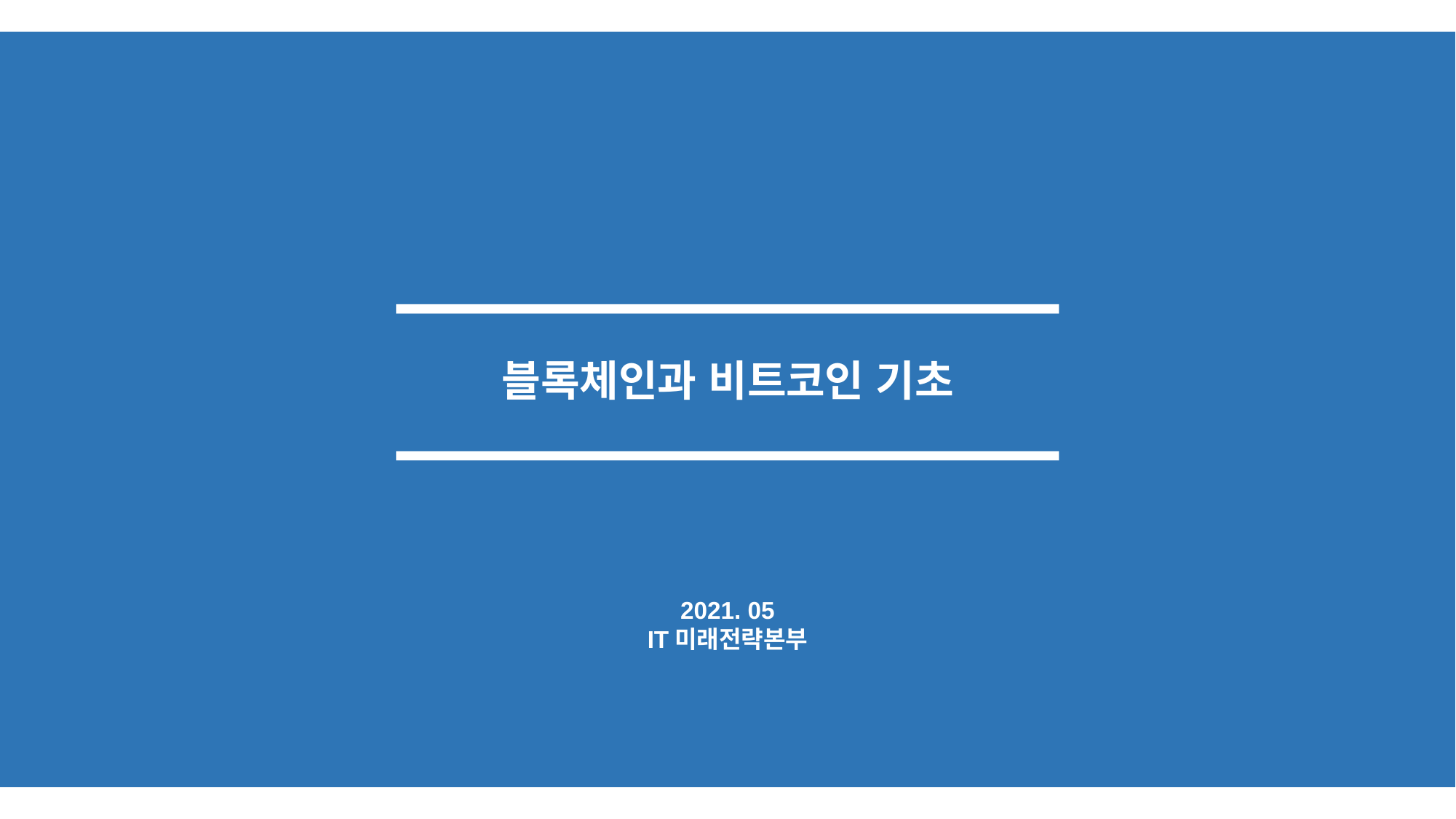

# 블록체인과 비트코인 기초
2021. 05
IT미래전략본부